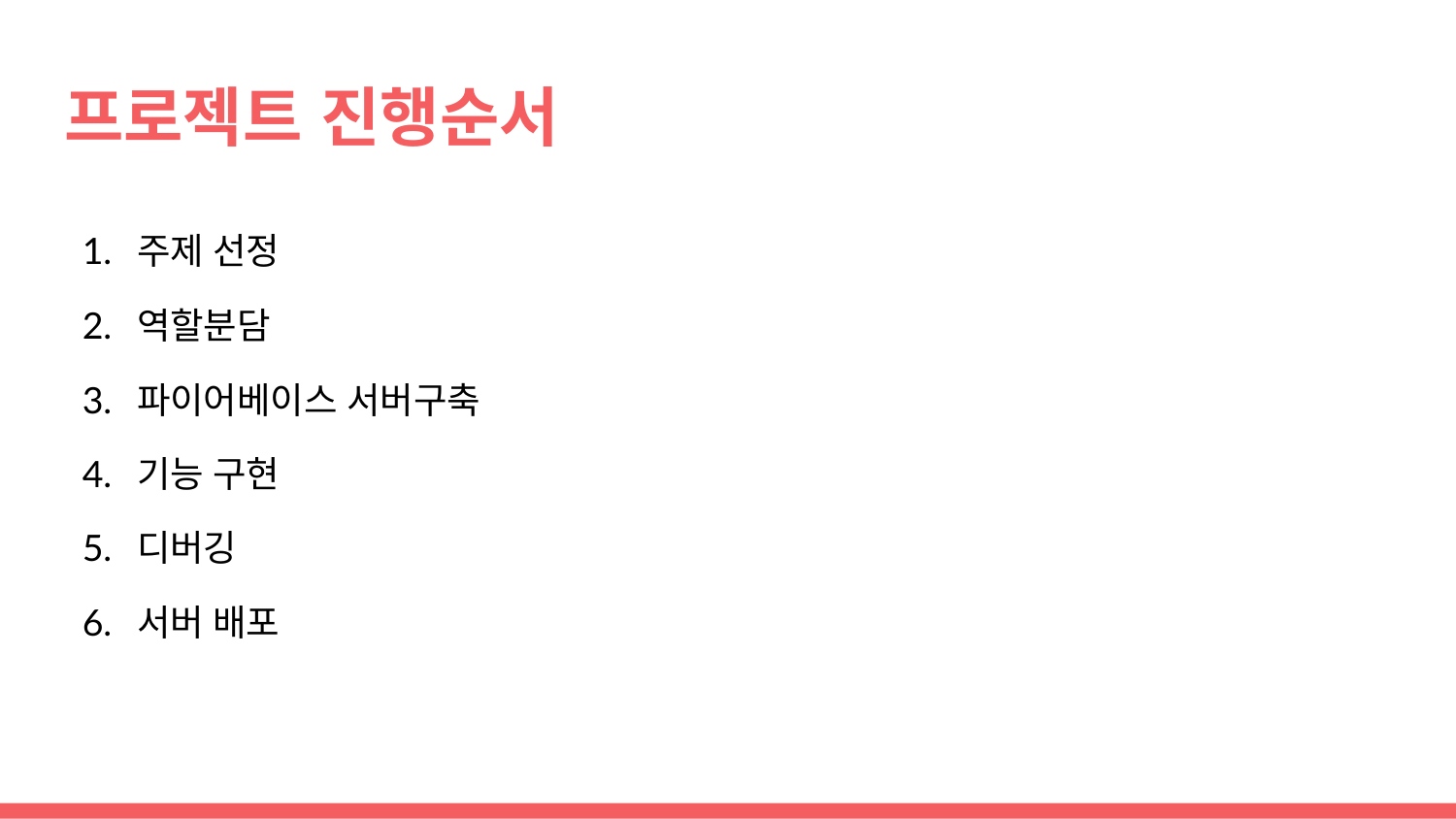

# 프로젝트 진행순서
주제 선정
역할분담
파이어베이스 서버구축
기능 구현
디버깅
서버 배포